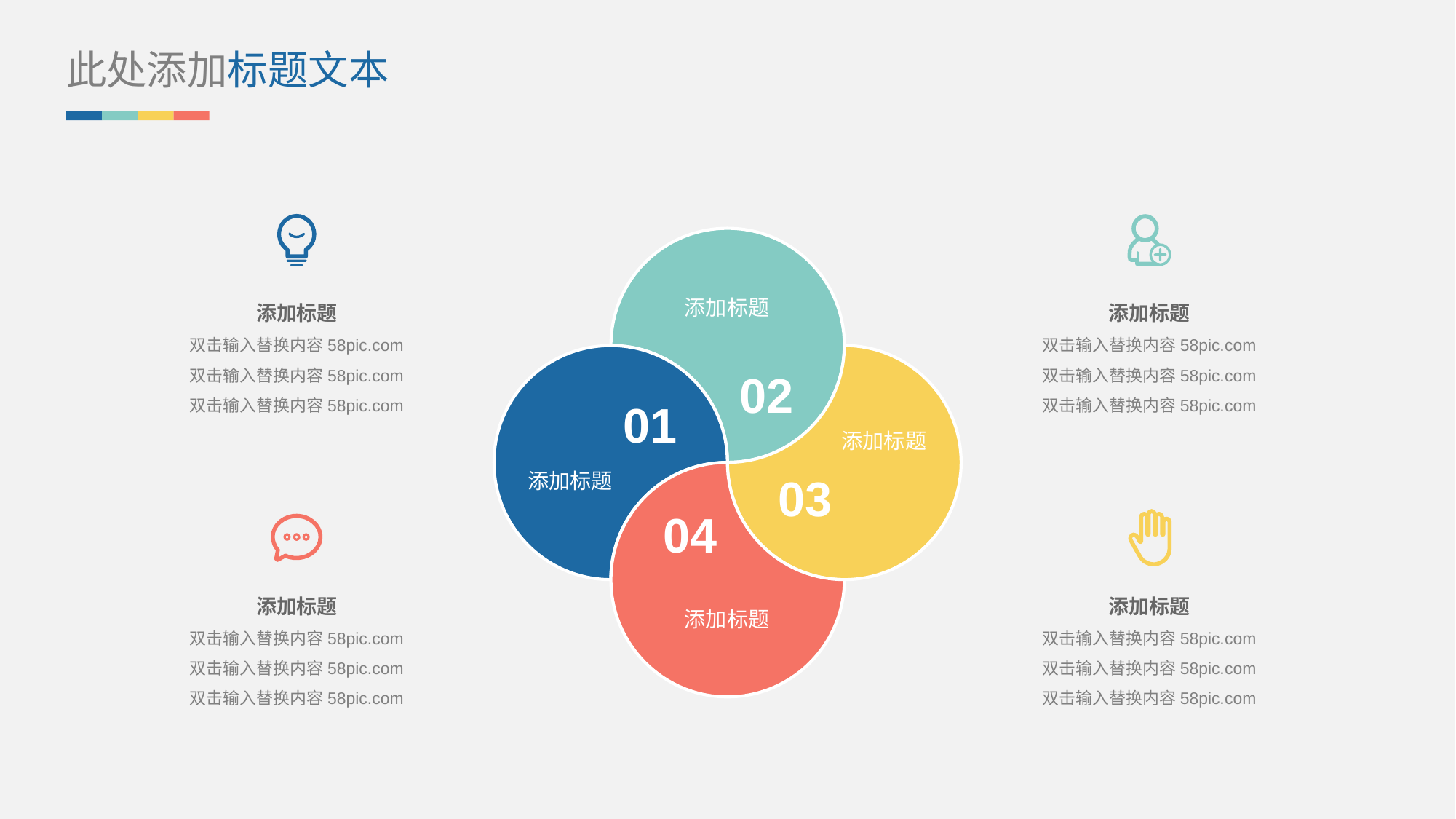

此处添加标题文本

添加标题
添加标题
双击输入替换内容58pic.com
双击输入替换内容58pic.com
双击输入替换内容58pic.com
添加标题
双击输入替换内容58pic.com
双击输入替换内容58pic.com
双击输入替换内容58pic.com

02
01
添加标题

添加标题
03
04

添加标题
双击输入替换内容58pic.com
双击输入替换内容58pic.com
双击输入替换内容58pic.com
添加标题
双击输入替换内容58pic.com
双击输入替换内容58pic.com
双击输入替换内容58pic.com
添加标题